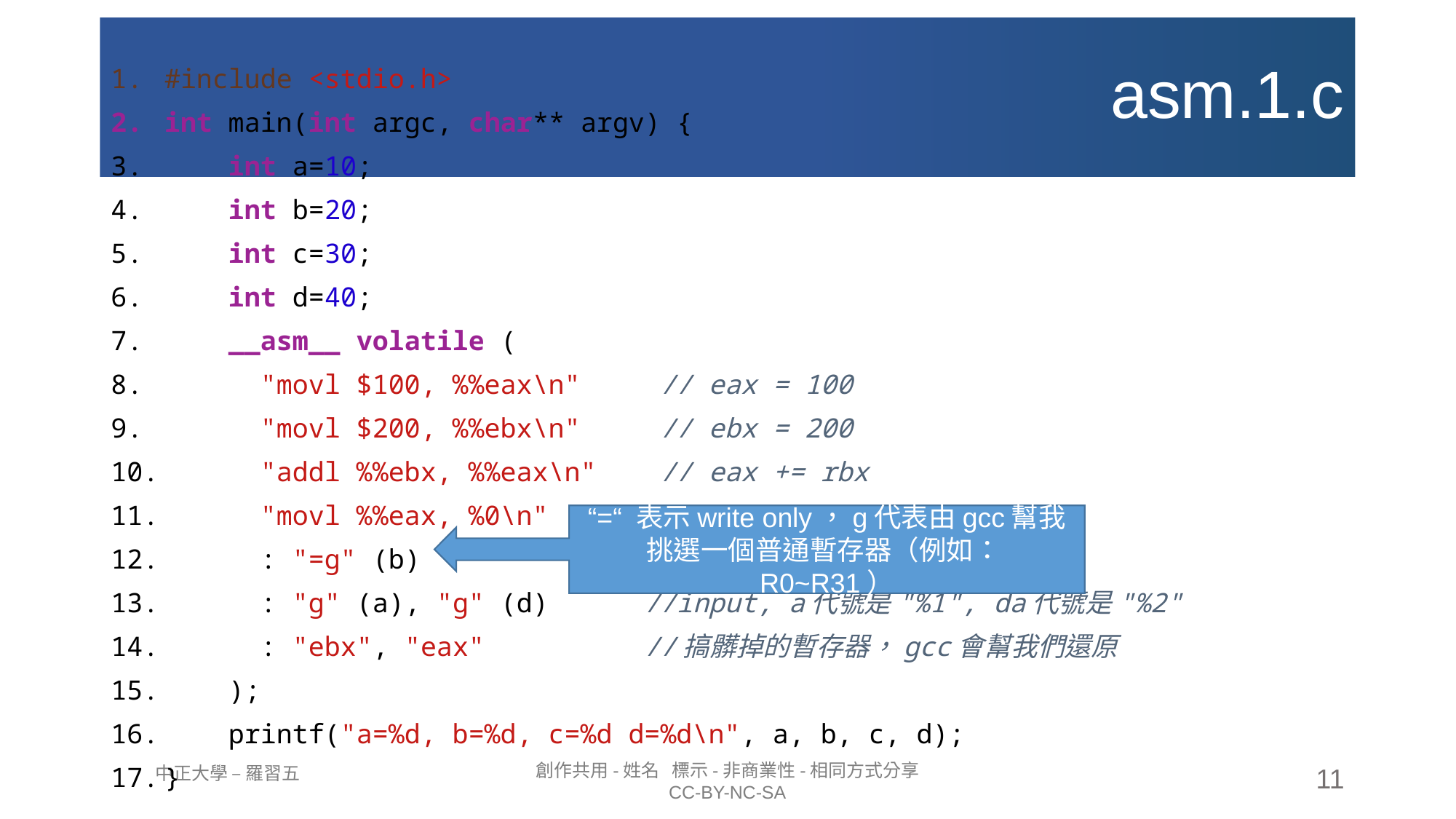

# asm.1.c
#include <stdio.h>
int main(int argc, char** argv) {
    int a=10;
    int b=20;
    int c=30;
    int d=40;
    __asm__ volatile (
      "movl $100, %%eax\n"     // eax = 100
      "movl $200, %%ebx\n"     // ebx = 200
      "addl %%ebx, %%eax\n"    // eax += rbx
      "movl %%eax, %0\n"       // b = rax
      : "=g" (b)              //output, b的代號是"%0"
      : "g" (a), "g" (d)      //input, a代號是"%1", da代號是"%2"
      : "ebx", "eax"          //搞髒掉的暫存器，gcc會幫我們還原
    );
    printf("a=%d, b=%d, c=%d d=%d\n", a, b, c, d);
}
“=“ 表示write only，g代表由gcc幫我挑選一個普通暫存器（例如：R0~R31）